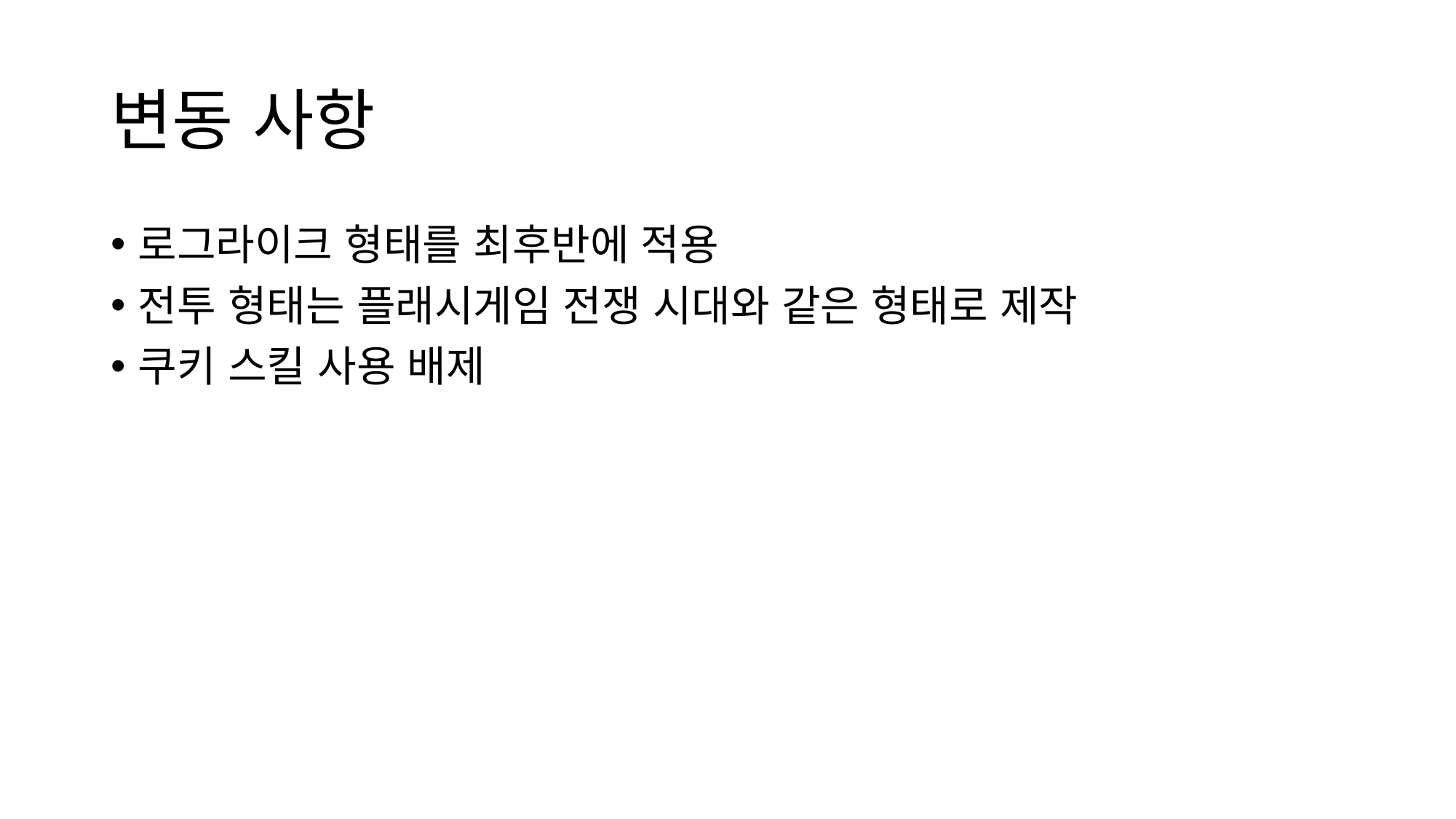

# 변동 사항
로그라이크 형태를 최후반에 적용
전투 형태는 플래시게임 전쟁 시대와 같은 형태로 제작
쿠키 스킬 사용 배제